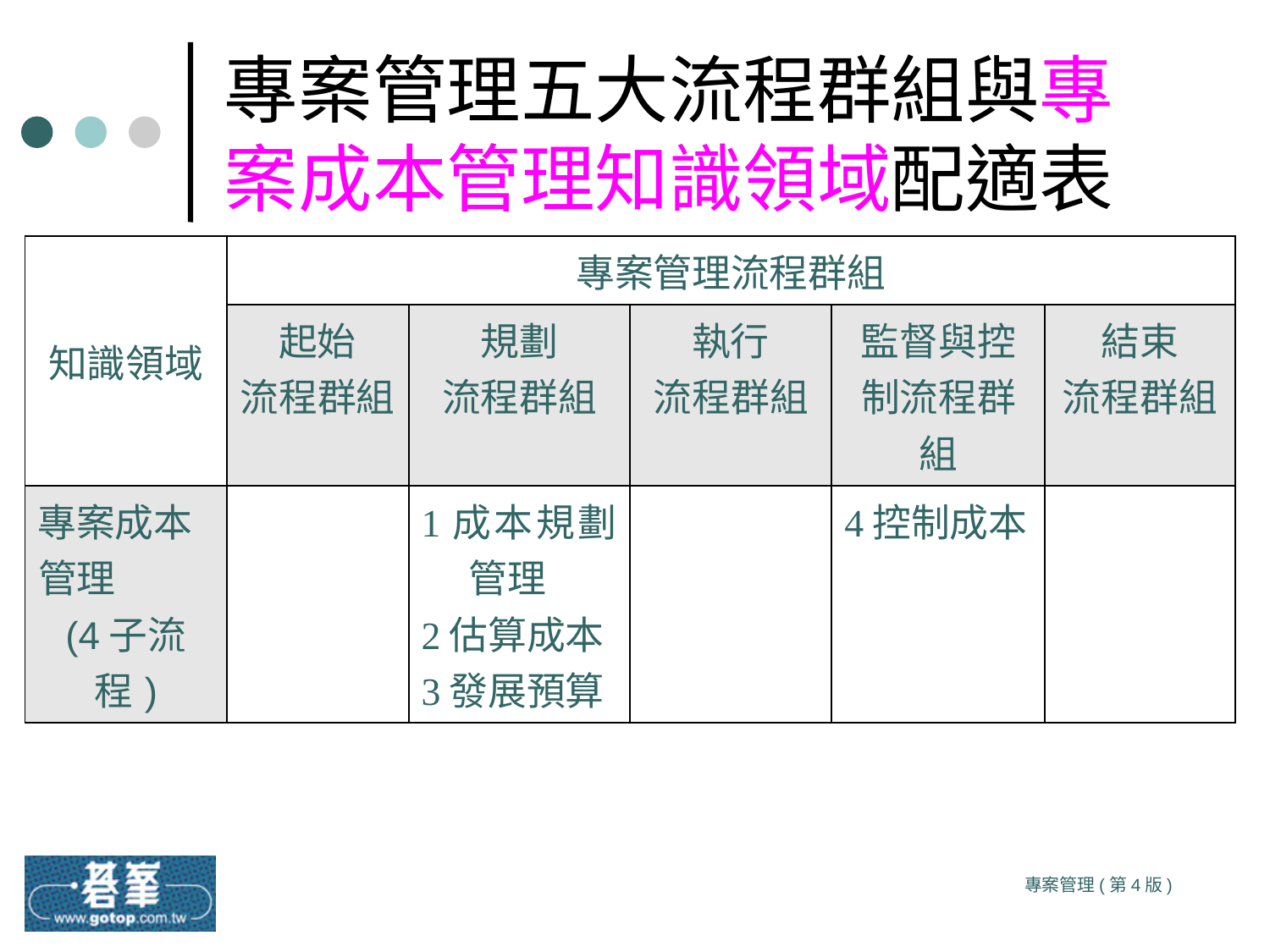

# 專案管理五大流程群組與專案成本管理知識領域配適表
| 知識領域 | 專案管理流程群組 |  |  |  |  |
| --- | --- | --- | --- | --- | --- |
|  | 起始 流程群組 | 規劃 流程群組 | 執行 流程群組 | 監督與控制流程群組 | 結束 流程群組 |
| 專案成本管理 (4子流程) |  | 1成本規劃管理 2估算成本 3發展預算 |  | 4控制成本 |  |

專案管理(第4版)